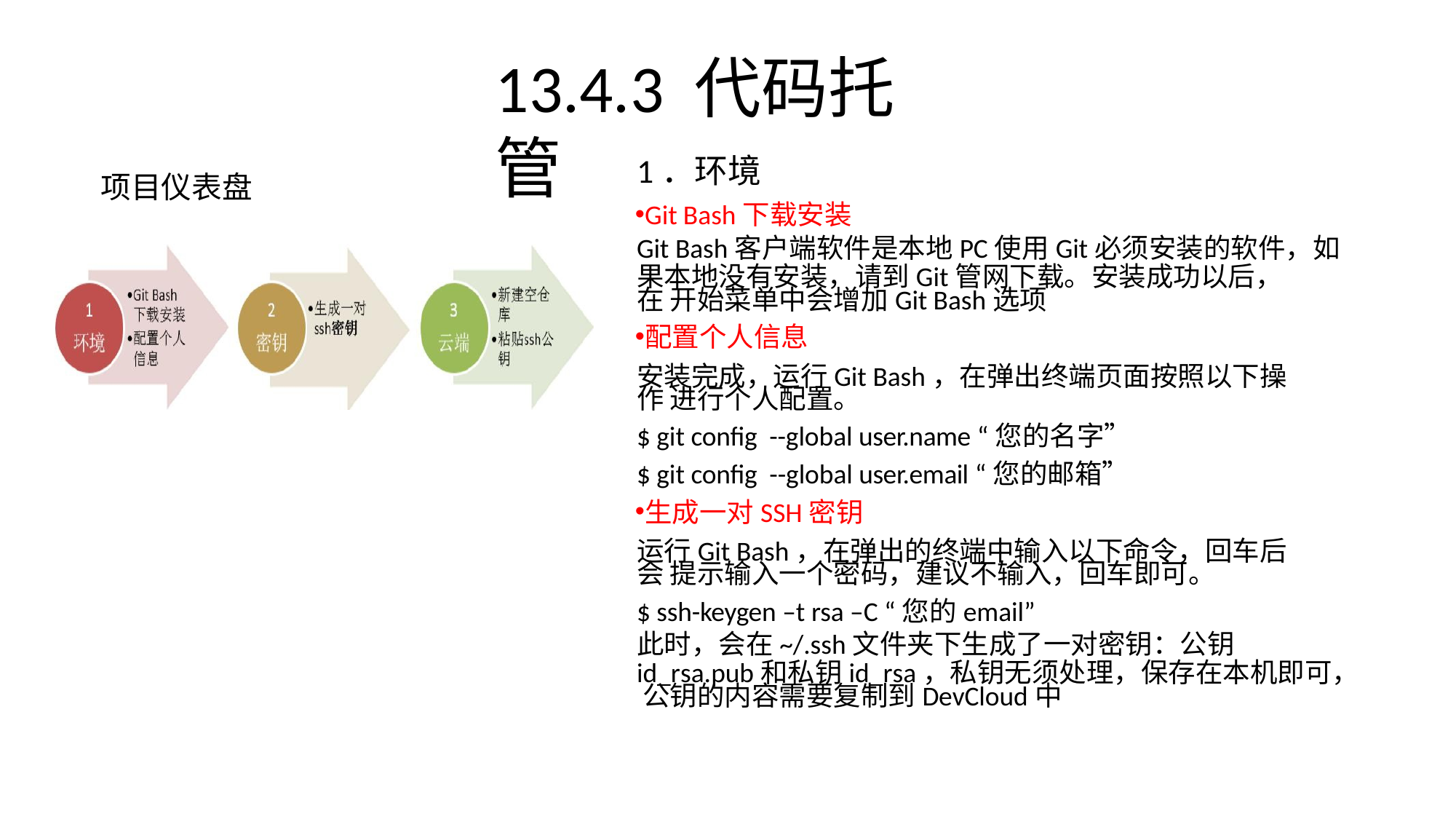

# 13.4.3	代码托管
1．环境
Git Bash下载安装
Git Bash客户端软件是本地PC使用Git必须安装的软件，如
果本地没有安装，请到Git管网下载。安装成功以后，在 开始菜单中会增加Git Bash选项
配置个人信息
安装完成，运行Git Bash，在弹出终端页面按照以下操作 进行个人配置。
$ git config  --global user.name “您的名字”
$ git config  --global user.email “您的邮箱”
生成一对SSH密钥
运行Git Bash，在弹出的终端中输入以下命令，回车后会 提示输入一个密码，建议不输入，回车即可。
$ ssh-keygen –t rsa –C “您的email”
此时，会在~/.ssh文件夹下生成了一对密钥：公钥
id_rsa.pub和私钥id_rsa，私钥无须处理，保存在本机即可， 公钥的内容需要复制到DevCloud中
项目仪表盘